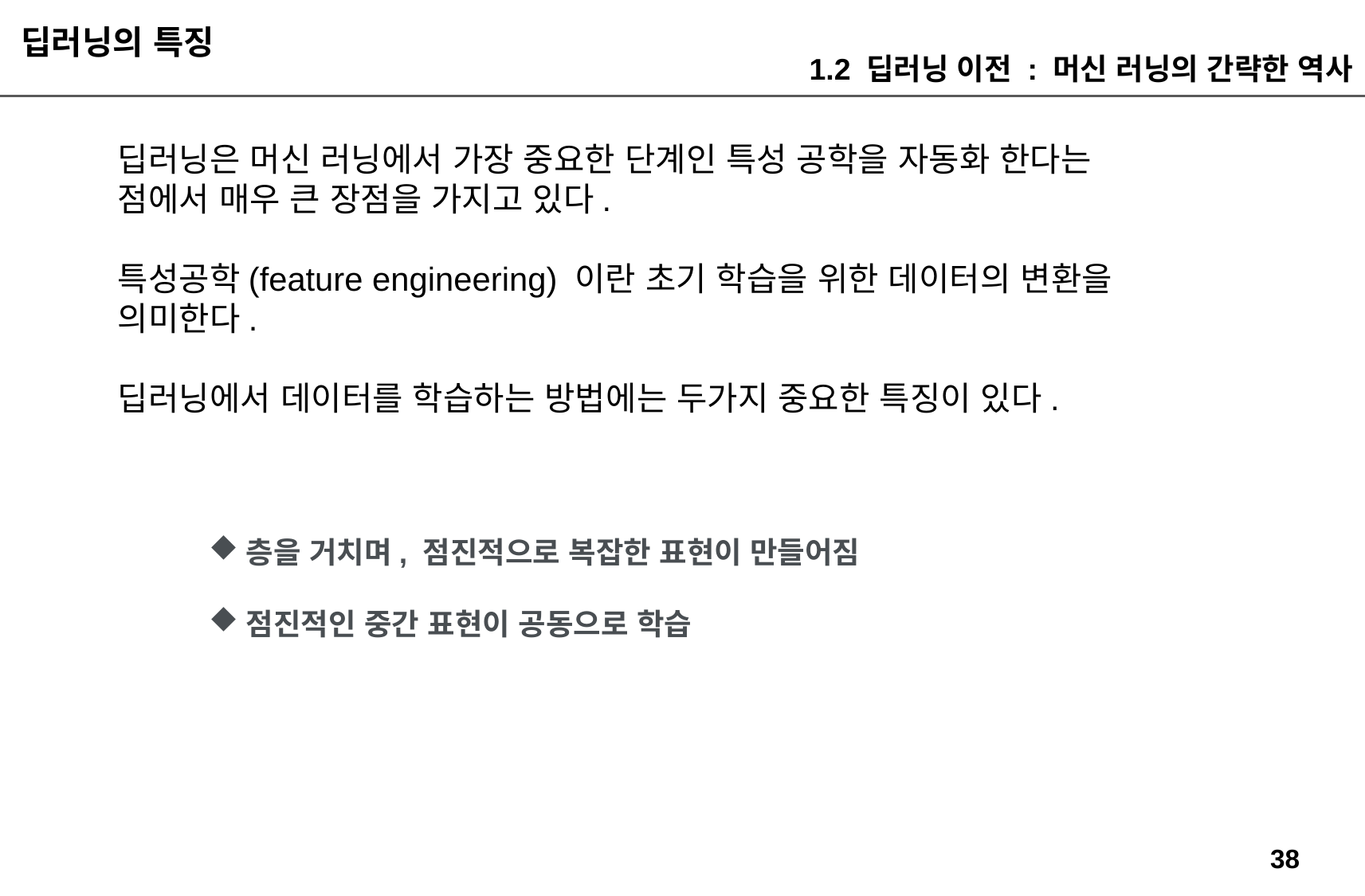

딥러닝의 특징
1.2 딥러닝 이전 : 머신 러닝의 간략한 역사
딥러닝은 머신 러닝에서 가장 중요한 단계인 특성 공학을 자동화 한다는 점에서 매우 큰 장점을 가지고 있다.

특성공학(feature engineering) 이란 초기 학습을 위한 데이터의 변환을 의미한다.

딥러닝에서 데이터를 학습하는 방법에는 두가지 중요한 특징이 있다.
층을 거치며, 점진적으로 복잡한 표현이 만들어짐

점진적인 중간 표현이 공동으로 학습